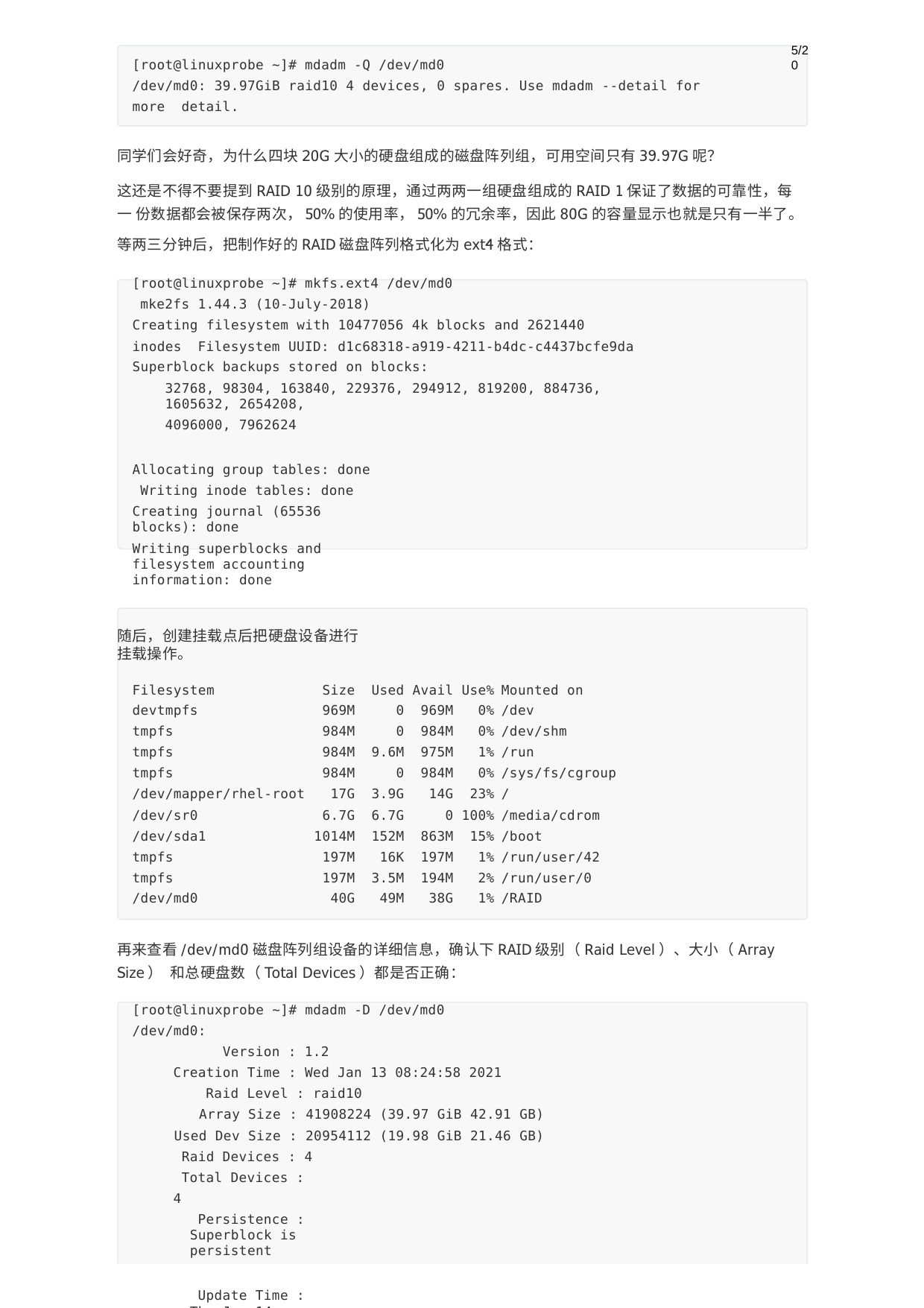

5/20

[root@linuxprobe ~]# mdadm -Q /dev/md0
/dev/md0: 39.97GiB raid10 4 devices, 0 spares. Use mdadm --detail for more  detail.
同学们会好奇，为什么四块20G大小的硬盘组成的磁盘阵列组，可用空间只有39.97G呢？
这还是不得不要提到RAID 10级别的原理，通过两两一组硬盘组成的RAID 1保证了数据的可靠性，每一 份数据都会被保存两次，50%的使用率，50%的冗余率，因此80G的容量显示也就是只有一半了。

等两三分钟后，把制作好的RAID磁盘阵列格式化为ext4格式：

[root@linuxprobe ~]# mkfs.ext4 /dev/md0  mke2fs 1.44.3 (10-July-2018)
Creating filesystem with 10477056 4k blocks and 2621440 inodes  Filesystem UUID: d1c68318-a919-4211-b4dc-c4437bcfe9da  Superblock backups stored on blocks:
32768, 98304, 163840, 229376, 294912, 819200, 884736, 1605632, 2654208,
4096000, 7962624

Allocating group tables: done  Writing inode tables: done
Creating journal (65536 blocks): done
Writing superblocks and filesystem accounting information: done

随后，创建挂载点后把硬盘设备进行挂载操作。

[root@linuxprobe ~]# mkdir /RAID  [root@linuxprobe ~]# mount /dev/md0 /RAID  [root@linuxprobe ~]# df -h

| Filesystem | Size | Used | Avail | Use% | Mounted on |
| --- | --- | --- | --- | --- | --- |
| devtmpfs | 969M | 0 | 969M | 0% | /dev |
| tmpfs | 984M | 0 | 984M | 0% | /dev/shm |
| tmpfs | 984M | 9.6M | 975M | 1% | /run |
| tmpfs | 984M | 0 | 984M | 0% | /sys/fs/cgroup |
| /dev/mapper/rhel-root | 17G | 3.9G | 14G | 23% | / |
| /dev/sr0 | 6.7G | 6.7G | 0 | 100% | /media/cdrom |
| /dev/sda1 | 1014M | 152M | 863M | 15% | /boot |
| tmpfs | 197M | 16K | 197M | 1% | /run/user/42 |
| tmpfs | 197M | 3.5M | 194M | 2% | /run/user/0 |
| /dev/md0 | 40G | 49M | 38G | 1% | /RAID |
再来查看/dev/md0磁盘阵列组设备的详细信息，确认下RAID级别（Raid Level）、大小（Array Size）  和总硬盘数（Total Devices）都是否正确：

[root@linuxprobe ~]# mdadm -D /dev/md0
/dev/md0:
Version : 1.2
Creation Time : Wed Jan 13 08:24:58 2021  Raid Level : raid10
Array Size : 41908224 (39.97 GiB 42.91 GB)
Used Dev Size : 20954112 (19.98 GiB 21.46 GB)
Raid Devices : 4  Total Devices : 4
Persistence : Superblock is persistent

Update Time : Thu Jan 14 04:49:5764 2021